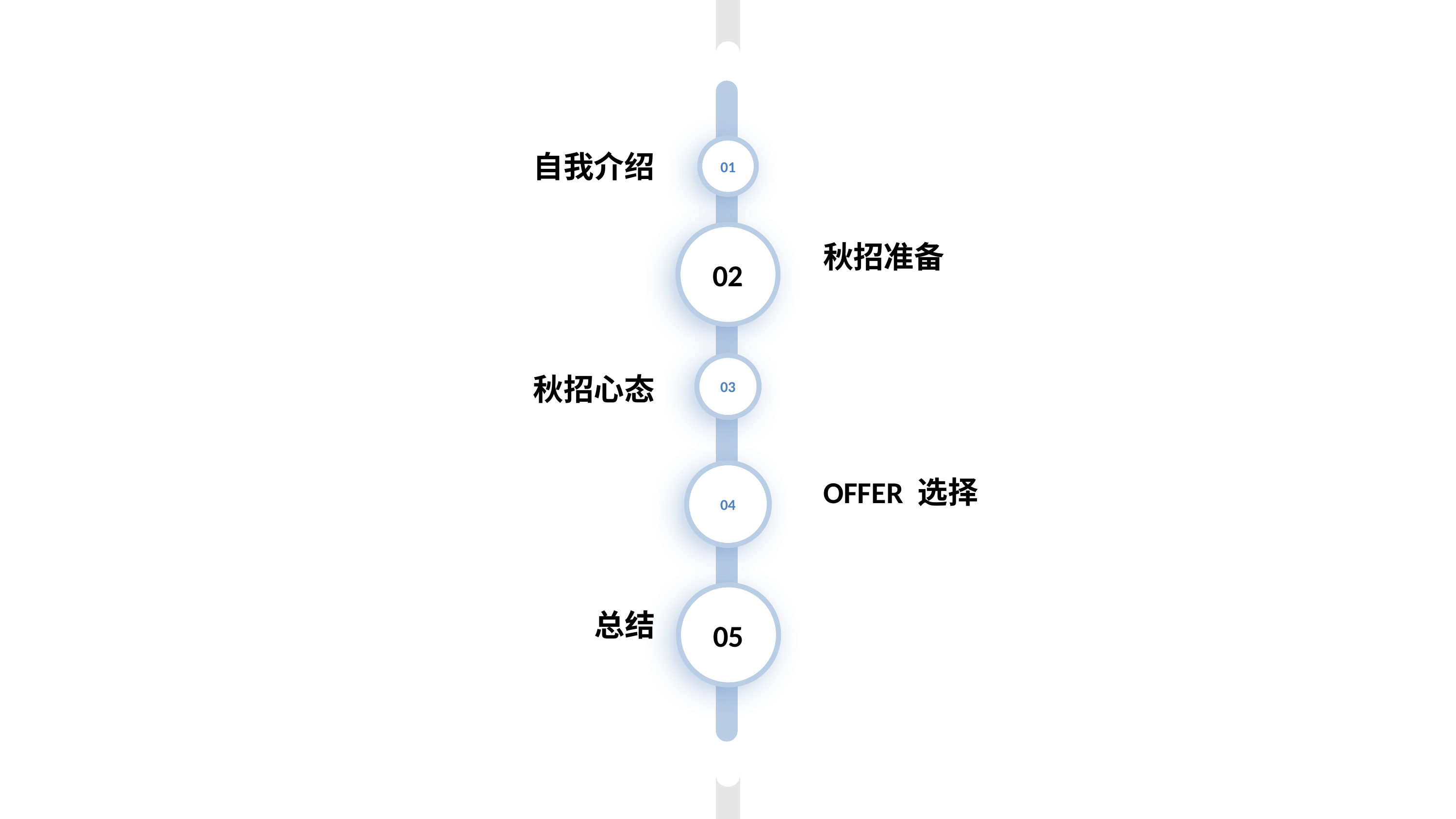

01
自我介绍
02
秋招准备
03
秋招心态
04
OFFER 选择
05
总结